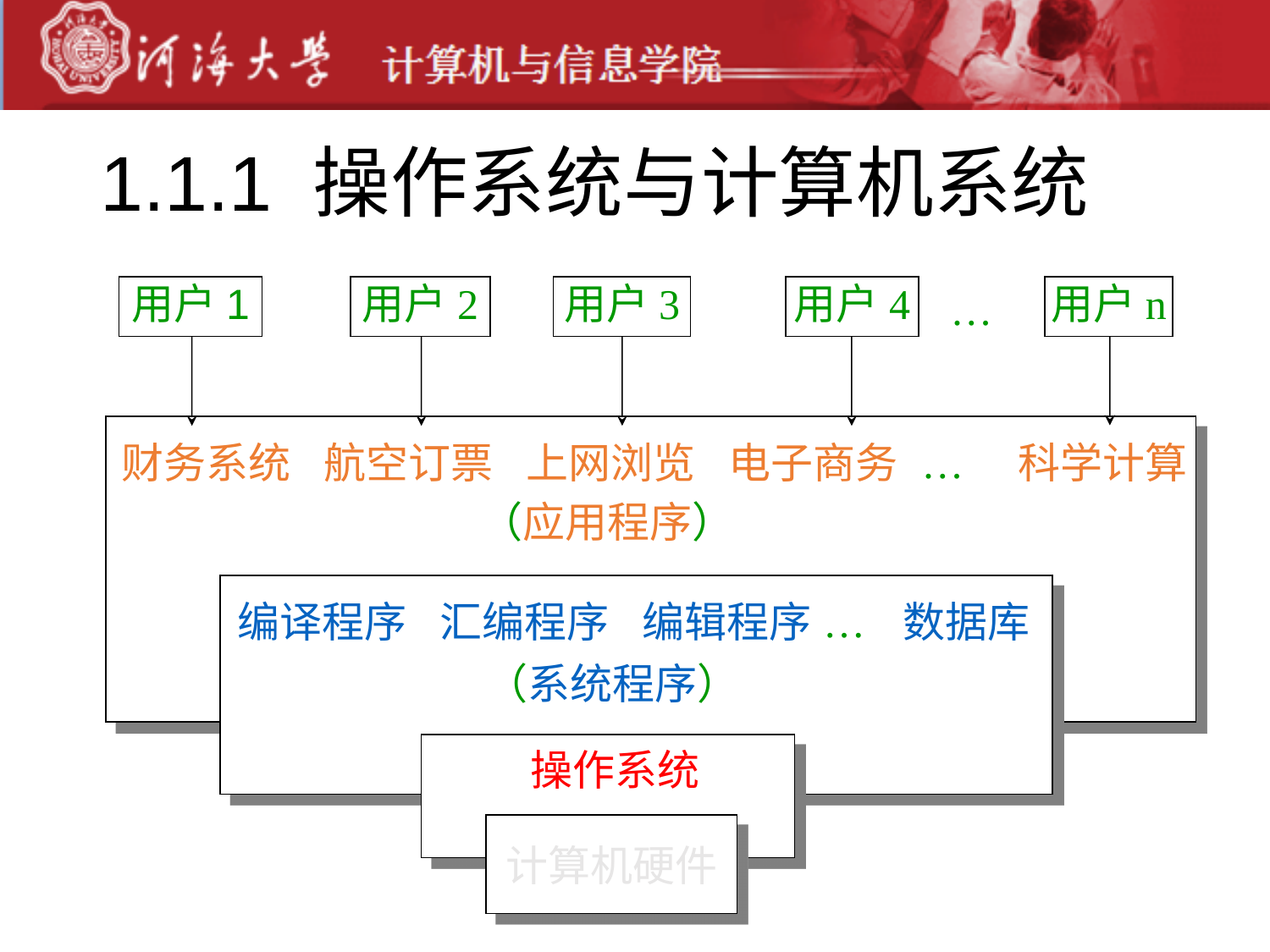

# 1.1.1 操作系统与计算机系统
用户1
用户2
用户3
用户4
用户n

财务系统
航空订票
上网浏览
电子商务
…
科学计算
（应用程序）

编译程序
汇编程序
编辑程序
…
数据库
（系统程序）

操作系统
计算机硬件
…